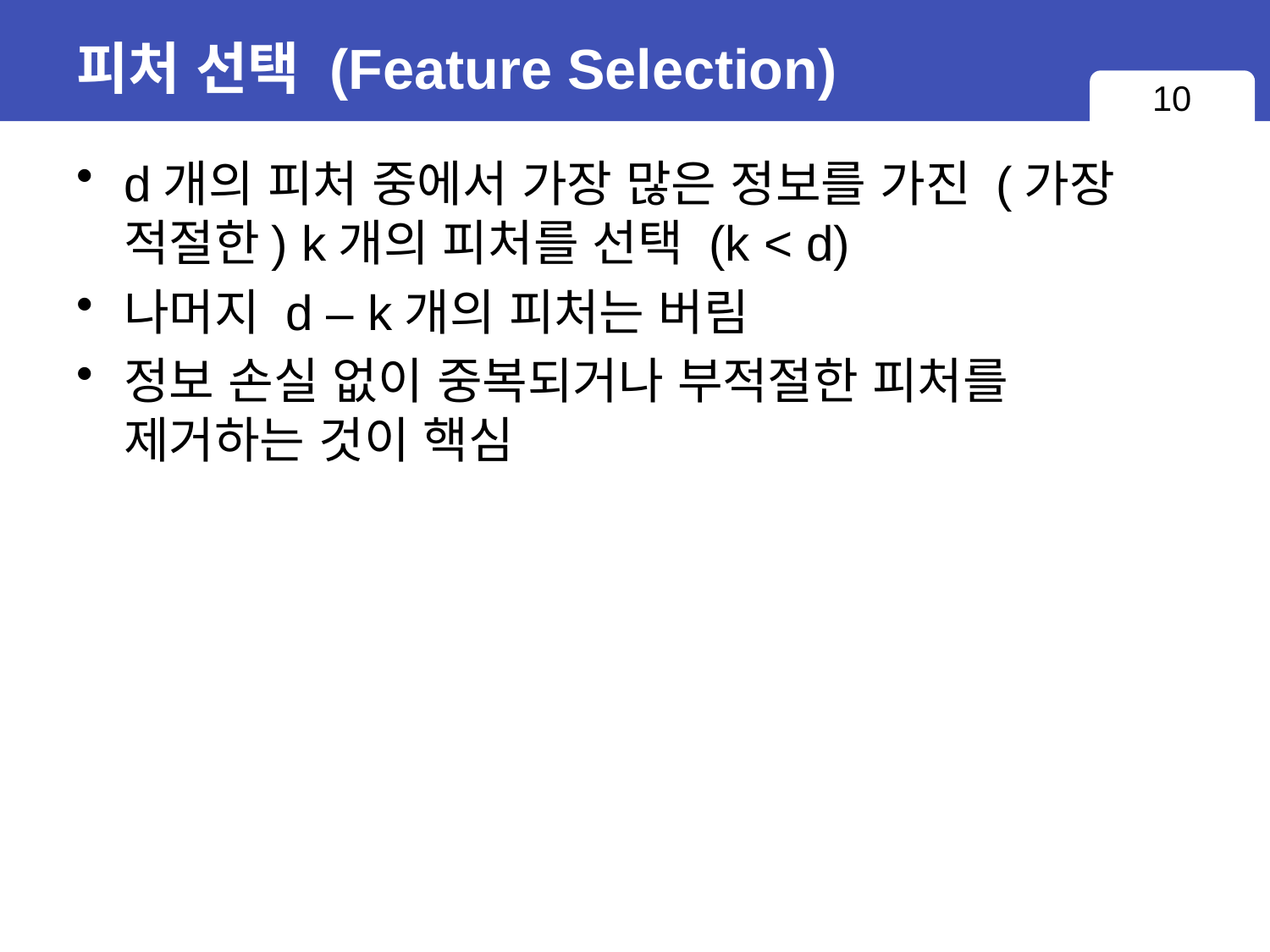

# 피처 선택 (Feature Selection)
10
d개의 피처 중에서 가장 많은 정보를 가진 (가장 적절한) k개의 피처를 선택 (k < d)
나머지 d – k개의 피처는 버림
정보 손실 없이 중복되거나 부적절한 피처를
제거하는 것이 핵심